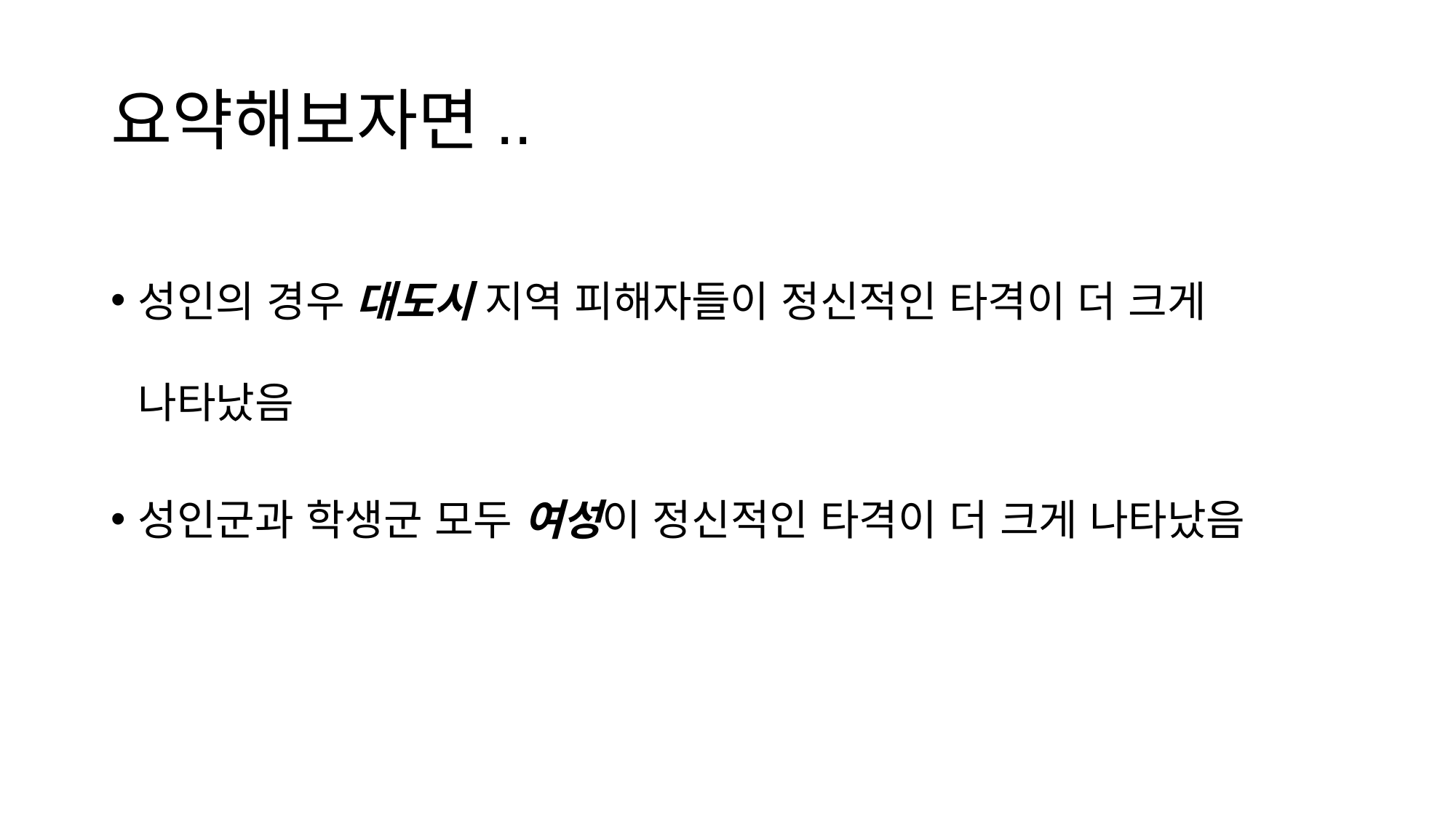

# 요약해보자면..
성인의 경우 대도시 지역 피해자들이 정신적인 타격이 더 크게 나타났음
성인군과 학생군 모두 여성이 정신적인 타격이 더 크게 나타났음